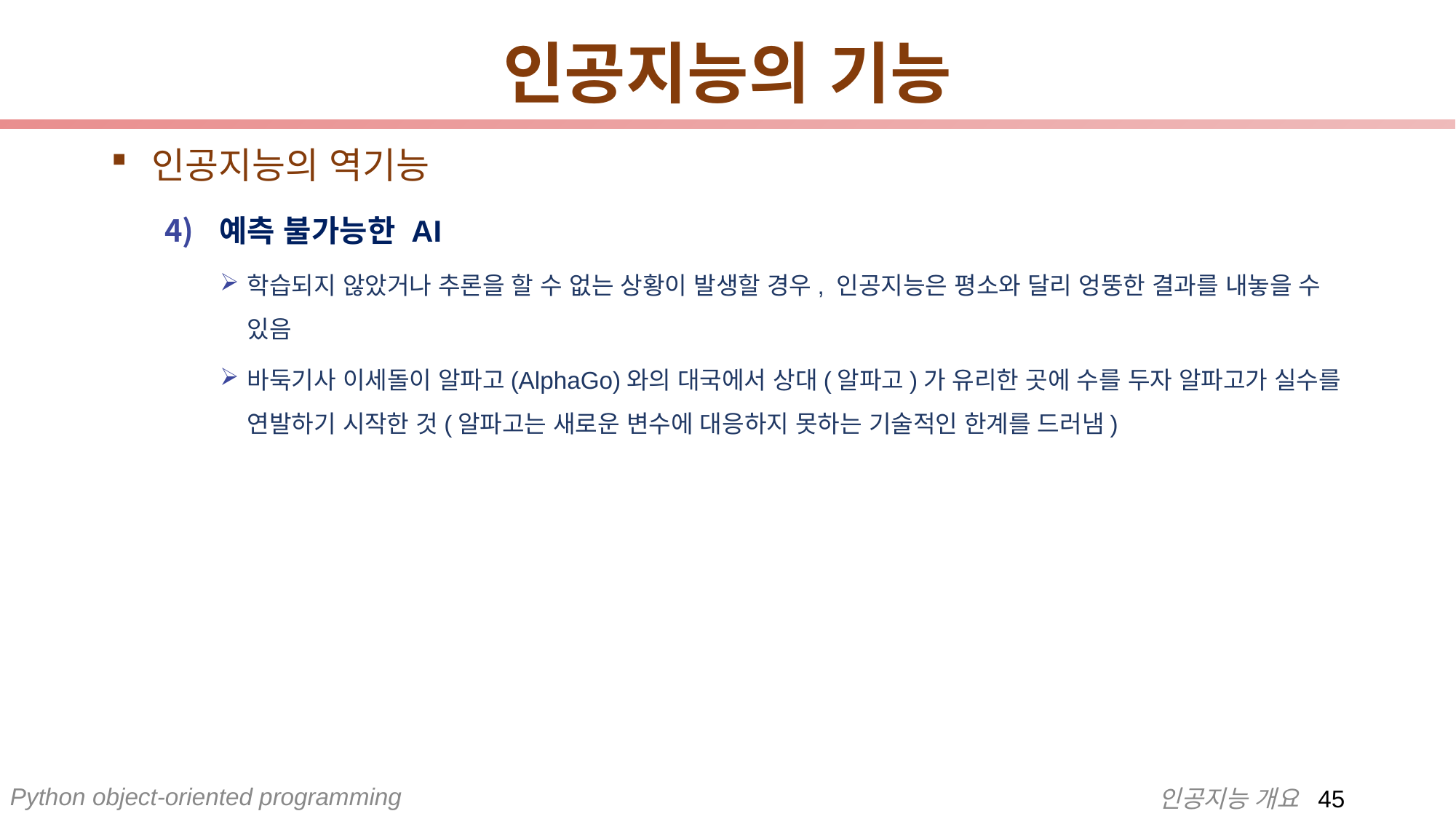

# 인공지능의 기능
인공지능의 역기능
예측 불가능한 AI
학습되지 않았거나 추론을 할 수 없는 상황이 발생할 경우, 인공지능은 평소와 달리 엉뚱한 결과를 내놓을 수 있음
바둑기사 이세돌이 알파고(AlphaGo)와의 대국에서 상대(알파고)가 유리한 곳에 수를 두자 알파고가 실수를 연발하기 시작한 것(알파고는 새로운 변수에 대응하지 못하는 기술적인 한계를 드러냄)